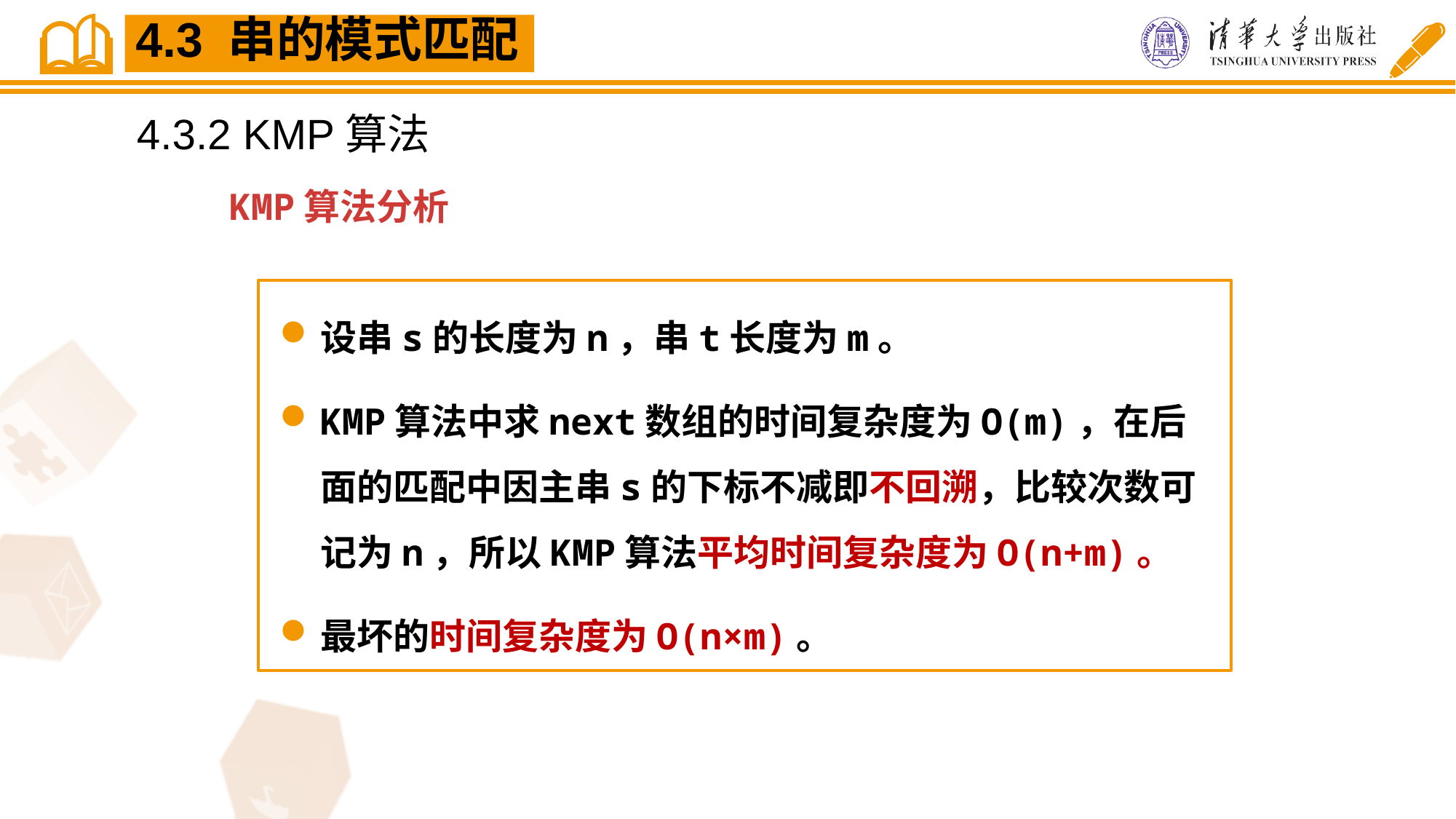

4.3 串的模式匹配
4.3.2 KMP算法
KMP算法分析
设串s的长度为n，串t长度为m。
KMP算法中求next数组的时间复杂度为O(m)，在后面的匹配中因主串s的下标不减即不回溯，比较次数可记为n，所以KMP算法平均时间复杂度为O(n+m)。
最坏的时间复杂度为O(n×m)。